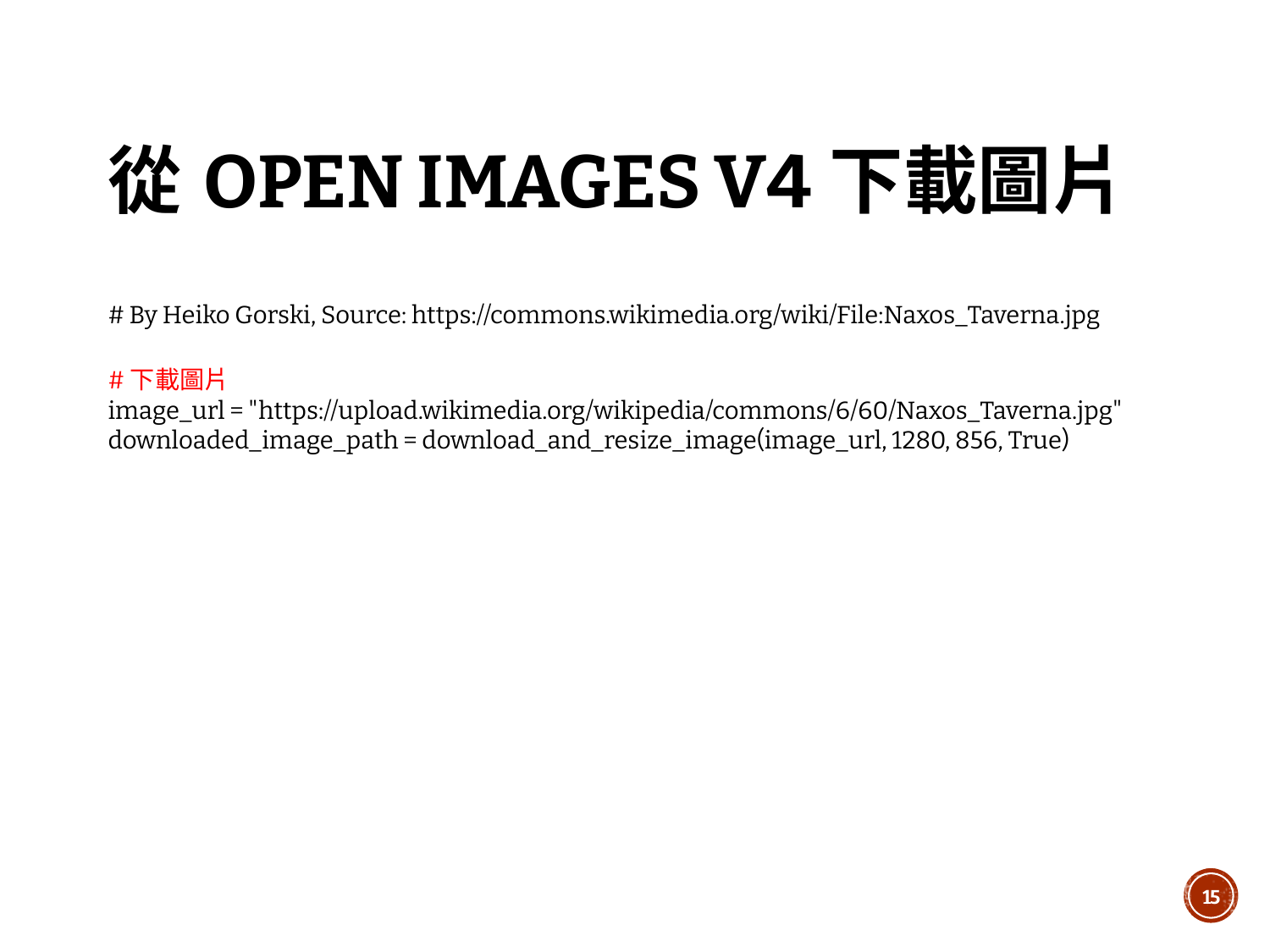

# 從Open Images v4下載圖片
| # By Heiko Gorski, Source: https://commons.wikimedia.org/wiki/File:Naxos\_Taverna.jpg #下載圖片 image\_url = "https://upload.wikimedia.org/wikipedia/commons/6/60/Naxos\_Taverna.jpg"   downloaded\_image\_path = download\_and\_resize\_image(image\_url, 1280, 856, True) |
| --- |
15